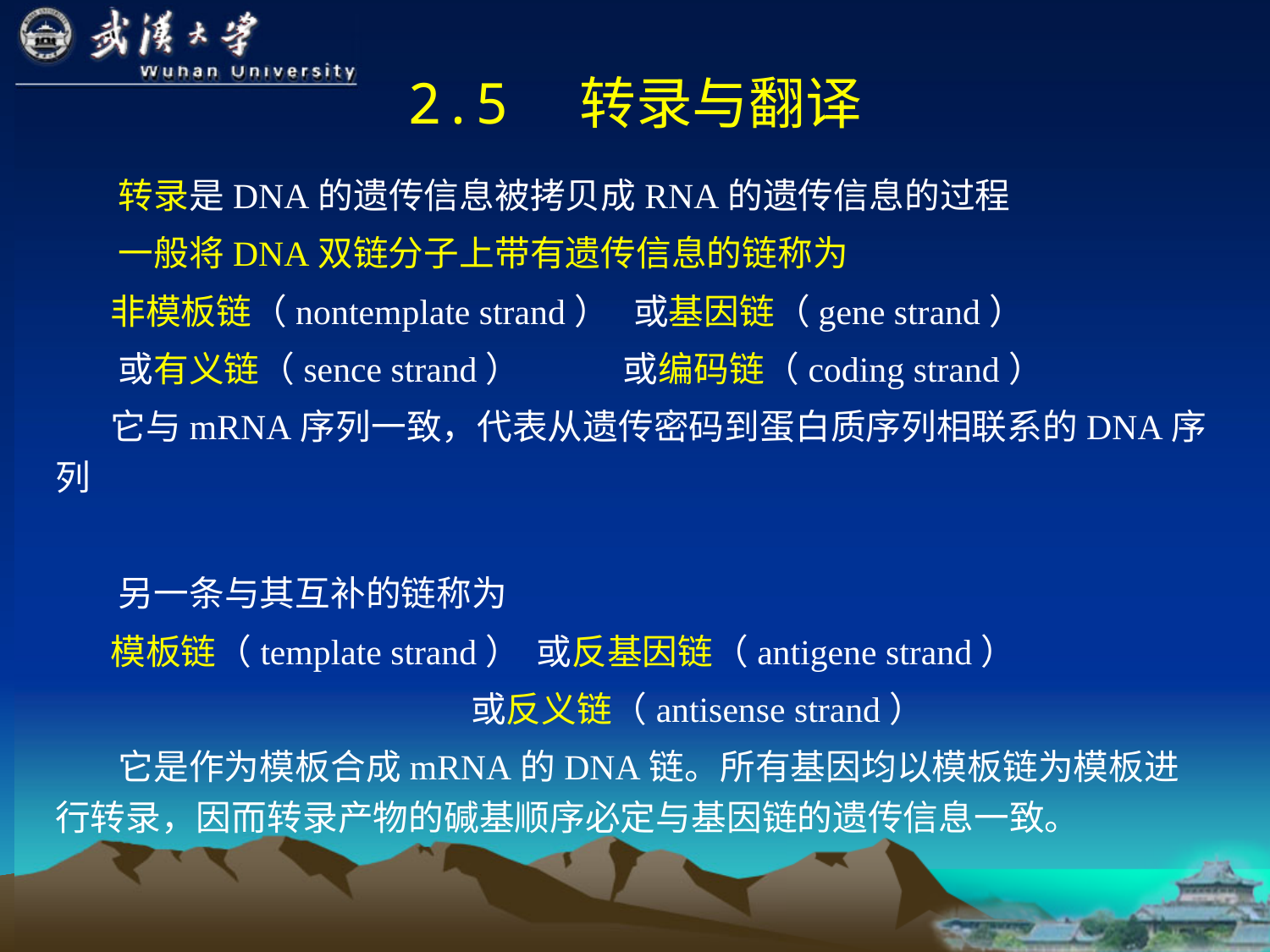

# 2.5　转录与翻译
       转录是DNA的遗传信息被拷贝成RNA的遗传信息的过程
       一般将DNA双链分子上带有遗传信息的链称为
      非模板链（nontemplate strand）   或基因链（gene strand）
       或有义链（sence strand）             或编码链（coding strand）
      它与mRNA序列一致，代表从遗传密码到蛋白质序列相联系的DNA序列

       另一条与其互补的链称为
      模板链（template strand）  或反基因链（antigene strand）
                                                    或反义链（antisense strand）
       它是作为模板合成mRNA的DNA链。所有基因均以模板链为模板进行转录，因而转录产物的碱基顺序必定与基因链的遗传信息一致。